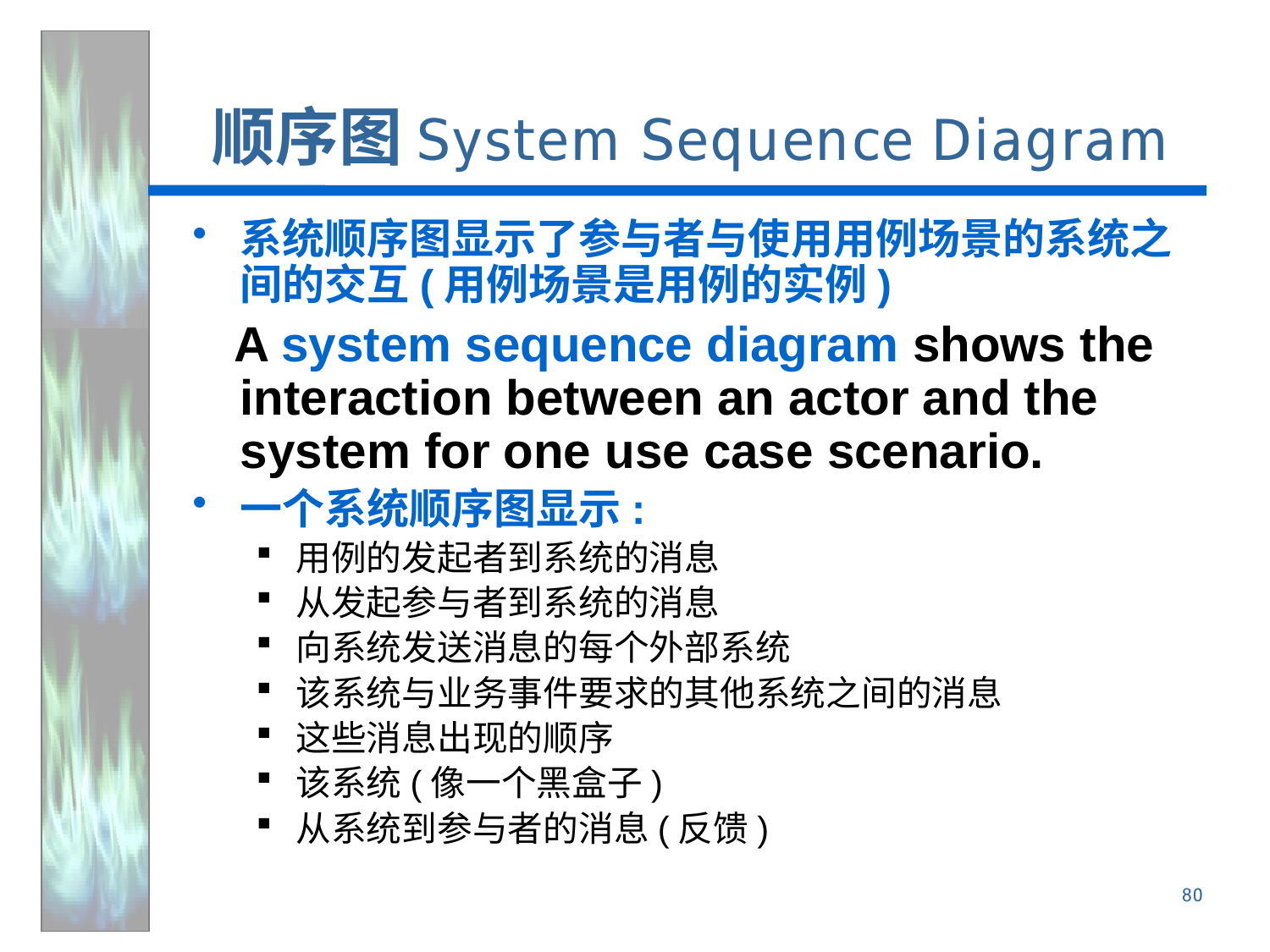

顺序图System Sequence Diagram
系统顺序图显示了参与者与使用用例场景的系统之间的交互(用例场景是用例的实例)
   A system sequence diagram shows the
interaction between an actor and the
system for one use case scenario.
一个系统顺序图显示:
用例的发起者到系统的消息
从发起参与者到系统的消息
向系统发送消息的每个外部系统
该系统与业务事件要求的其他系统之间的消息
这些消息出现的顺序
该系统(像一个黑盒子)
从系统到参与者的消息(反馈)
80